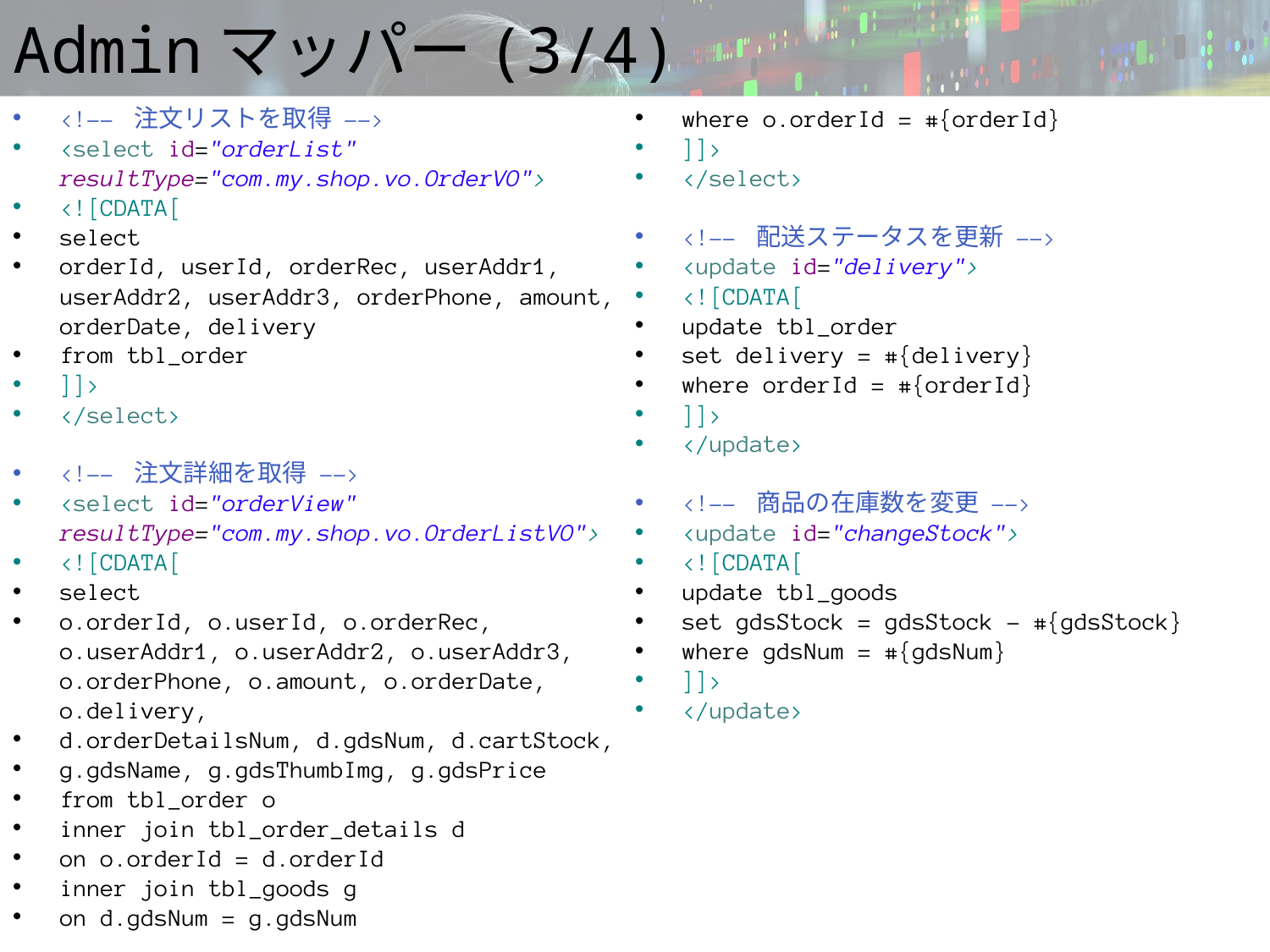

# Adminマッパー(3/4)
<!-- 注文リストを取得 -->
<select id="orderList" resultType="com.my.shop.vo.OrderVO">
<![CDATA[
select
orderId, userId, orderRec, userAddr1, userAddr2, userAddr3, orderPhone, amount, orderDate, delivery
from tbl_order
]]>
</select>

<!-- 注文詳細を取得 -->
<select id="orderView" resultType="com.my.shop.vo.OrderListVO">
<![CDATA[
select
o.orderId, o.userId, o.orderRec, o.userAddr1, o.userAddr2, o.userAddr3, o.orderPhone, o.amount, o.orderDate, o.delivery,
d.orderDetailsNum, d.gdsNum, d.cartStock,
g.gdsName, g.gdsThumbImg, g.gdsPrice
from tbl_order o
inner join tbl_order_details d
on o.orderId = d.orderId
inner join tbl_goods g
on d.gdsNum = g.gdsNum
where o.orderId = #{orderId}
]]>
</select>

<!-- 配送ステータスを更新 -->
<update id="delivery">
<![CDATA[
update tbl_order
set delivery = #{delivery}
where orderId = #{orderId}
]]>
</update>

<!-- 商品の在庫数を変更 -->
<update id="changeStock">
<![CDATA[
update tbl_goods
set gdsStock = gdsStock - #{gdsStock}
where gdsNum = #{gdsNum}
]]>
</update>